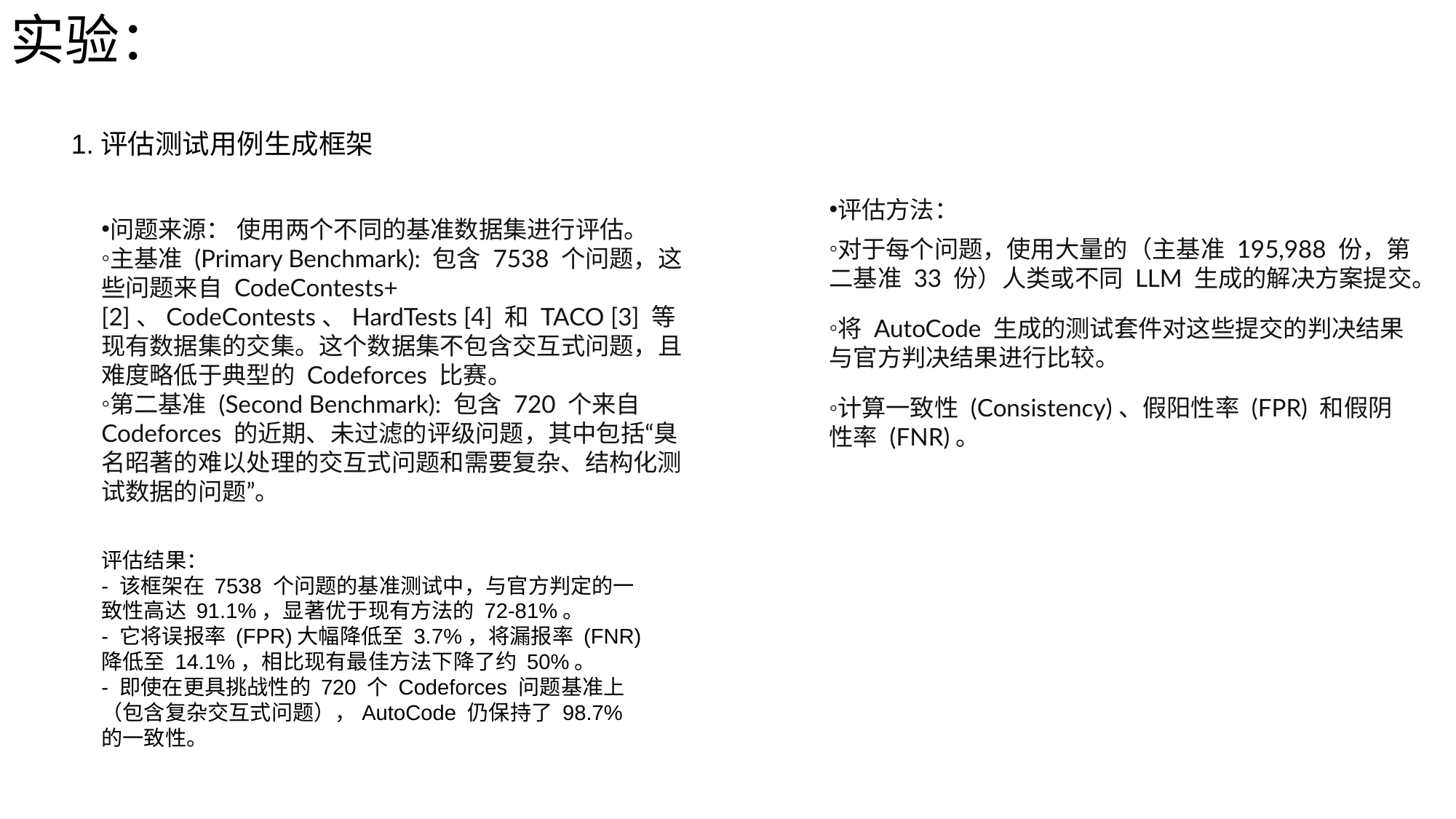

实验：
1.评估测试用例生成框架
评估方法：
对于每个问题，使用大量的（主基准 195,988 份，第二基准 33 份）人类或不同 LLM 生成的解决方案提交。
将 AutoCode 生成的测试套件对这些提交的判决结果与官方判决结果进行比较。
计算一致性 (Consistency)、假阳性率 (FPR) 和假阴性率 (FNR)。
问题来源： 使用两个不同的基准数据集进行评估。
主基准 (Primary Benchmark): 包含 7538 个问题，这些问题来自 CodeContests+ [2]、CodeContests、HardTests [4] 和 TACO [3] 等现有数据集的交集。这个数据集不包含交互式问题，且难度略低于典型的 Codeforces 比赛。
第二基准 (Second Benchmark): 包含 720 个来自 Codeforces 的近期、未过滤的评级问题，其中包括“臭名昭著的难以处理的交互式问题和需要复杂、结构化测试数据的问题”。
评估结果：
- 该框架在 7538 个问题的基准测试中，与官方判定的一致性高达 91.1%，显著优于现有方法的 72-81%。
- 它将误报率 (FPR)大幅降低至 3.7%，将漏报率 (FNR)降低至 14.1%，相比现有最佳方法下降了约 50%。
- 即使在更具挑战性的 720 个 Codeforces 问题基准上（包含复杂交互式问题），AutoCode 仍保持了 98.7% 的一致性。